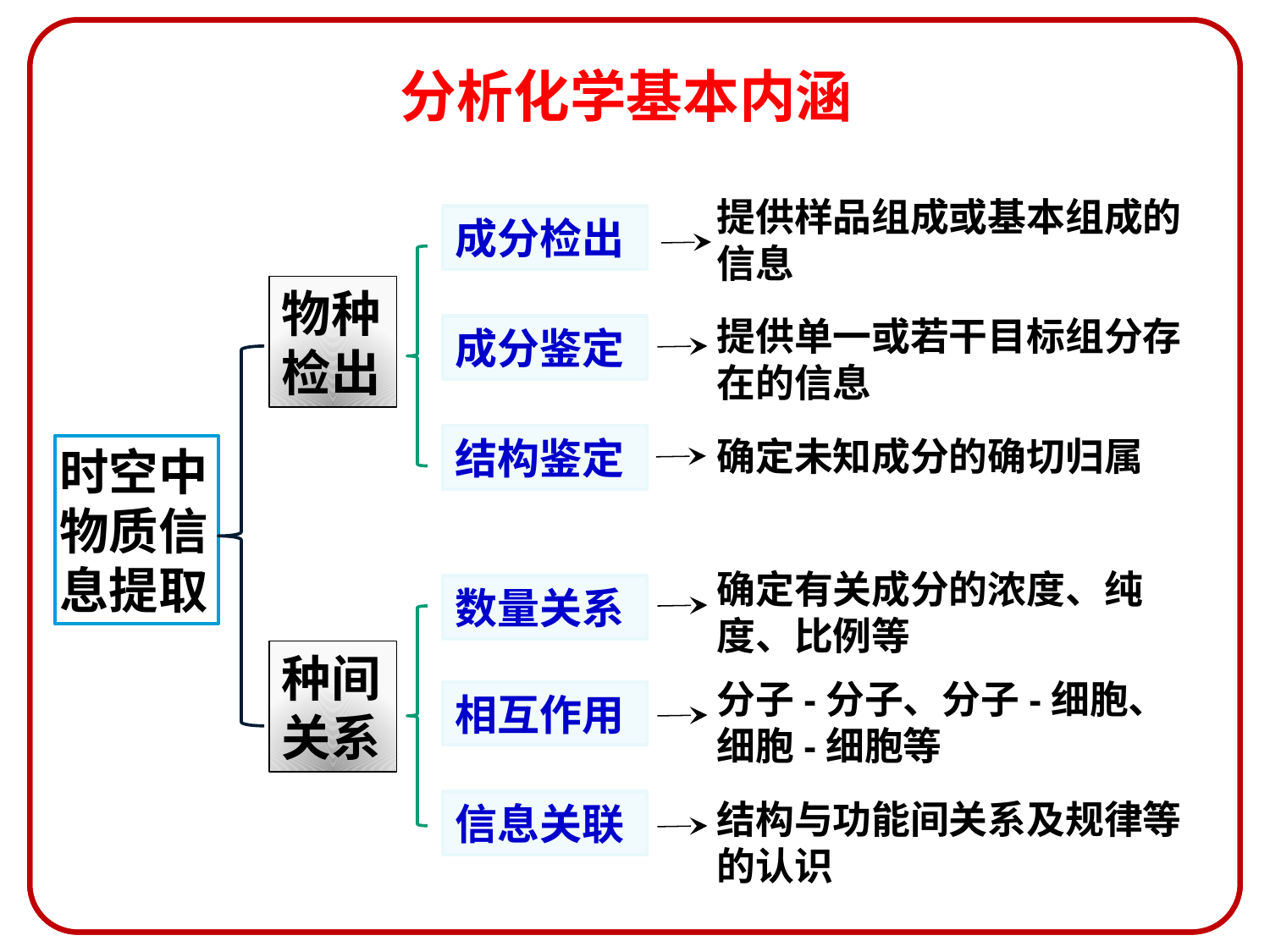

分析化学基本内涵
提供样品组成或基本组成的信息
成分检出

物种检出
提供单一或若干目标组分存在的信息
成分鉴定

结构鉴定
确定未知成分的确切归属
时空中物质信息提取
确定有关成分的浓度、纯度、比例等
数量关系

种间关系
分子-分子、分子-细胞、细胞-细胞等
相互作用
结构与功能间关系及规律等的认识
信息关联